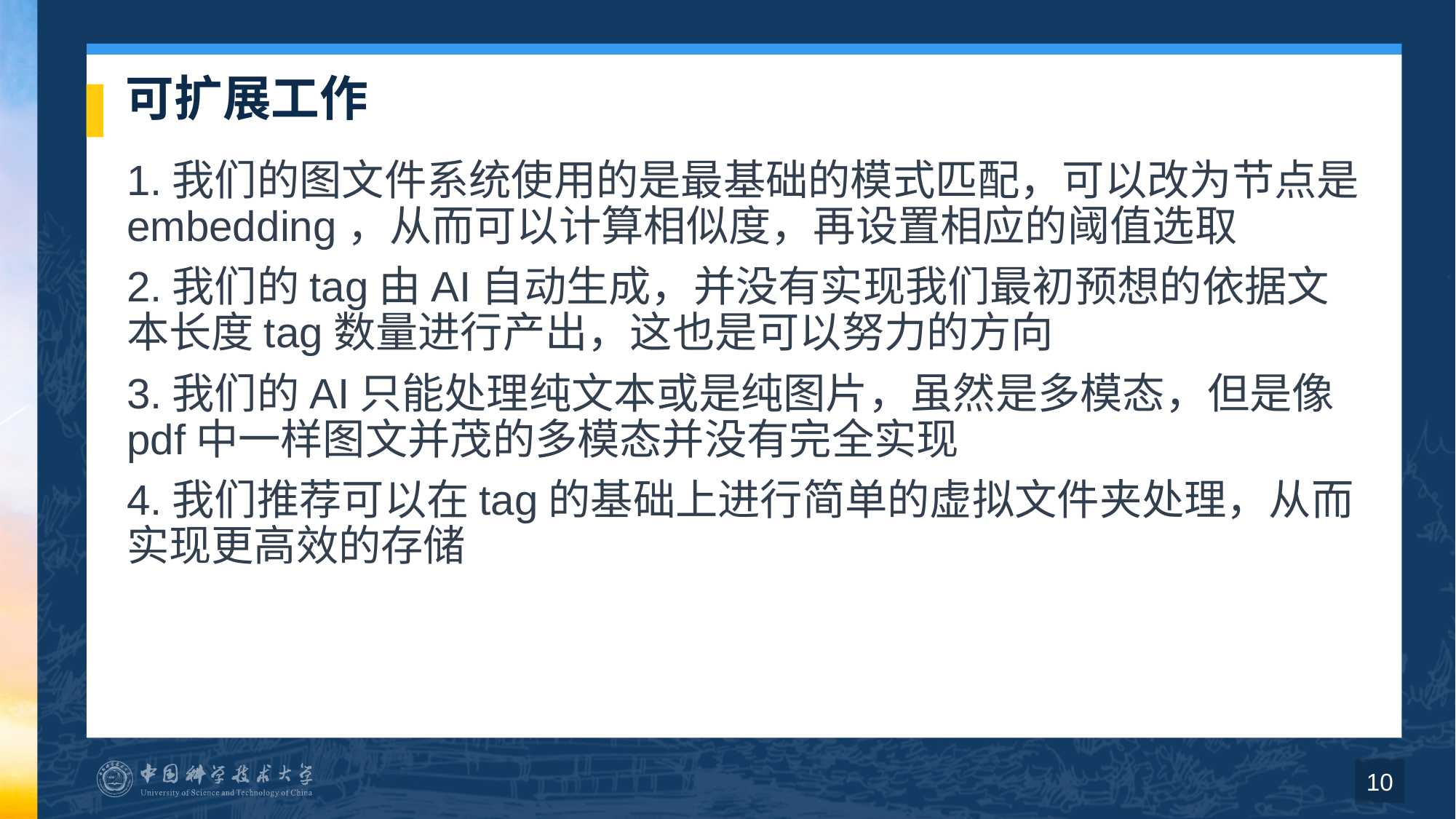

# 可扩展工作
1.我们的图文件系统使用的是最基础的模式匹配，可以改为节点是embedding，从而可以计算相似度，再设置相应的阈值选取
2.我们的tag由AI自动生成，并没有实现我们最初预想的依据文本长度tag数量进行产出，这也是可以努力的方向
3.我们的AI只能处理纯文本或是纯图片，虽然是多模态，但是像pdf中一样图文并茂的多模态并没有完全实现
4.我们推荐可以在tag的基础上进行简单的虚拟文件夹处理，从而实现更高效的存储

10